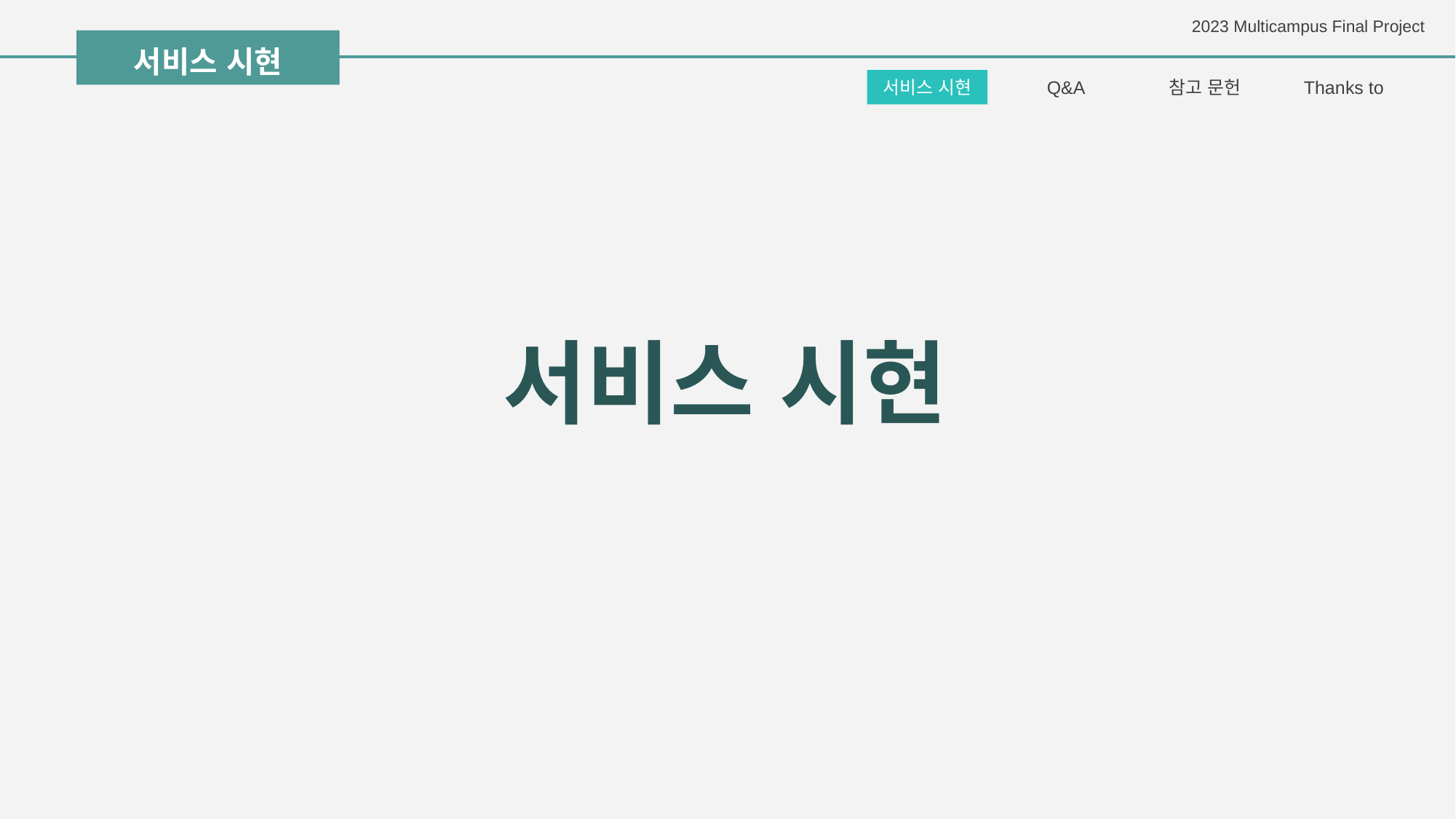

서비스 시현
서비스 시현
Q&A
참고 문헌
Thanks to
서비스 시현